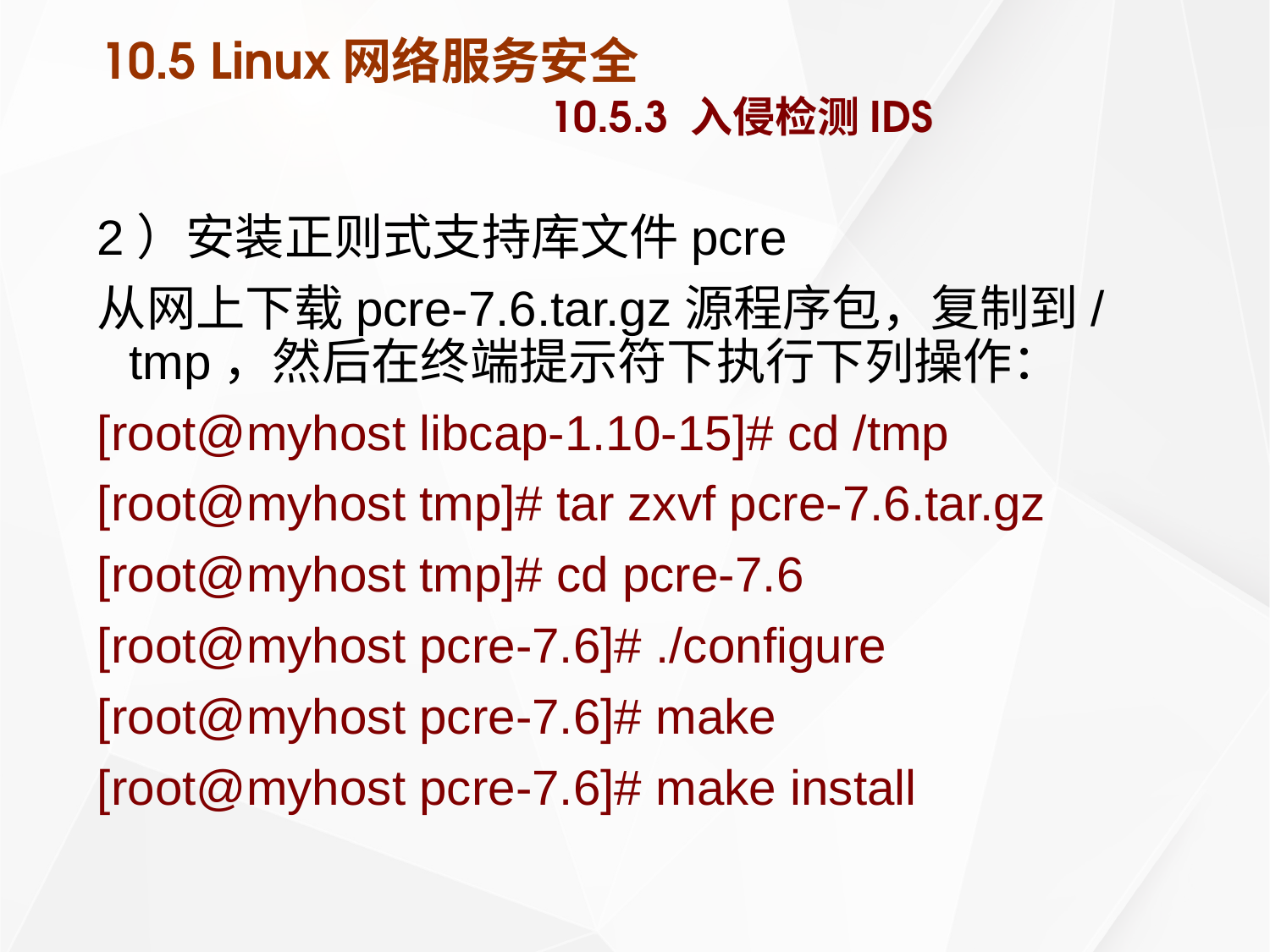

# 10.5 Linux网络服务安全 10.5.3 入侵检测IDS
2）安装正则式支持库文件pcre
从网上下载pcre-7.6.tar.gz源程序包，复制到/tmp，然后在终端提示符下执行下列操作：
[root@myhost libcap-1.10-15]# cd /tmp
[root@myhost tmp]# tar zxvf pcre-7.6.tar.gz
[root@myhost tmp]# cd pcre-7.6
[root@myhost pcre-7.6]# ./configure
[root@myhost pcre-7.6]# make
[root@myhost pcre-7.6]# make install